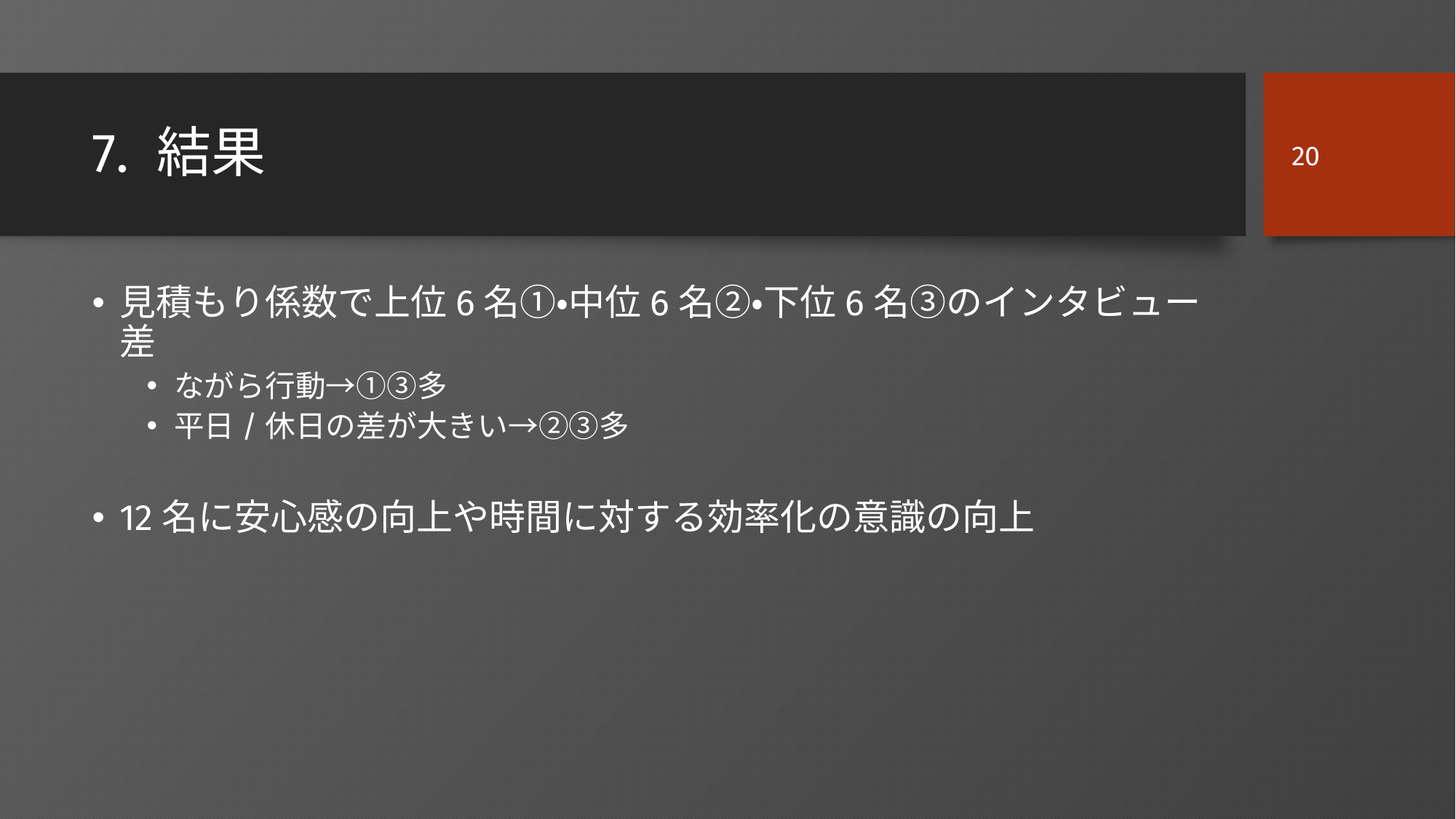

20
# 7. 結果
見積もり係数で上位6名①・中位6名②・下位6名③のインタビュー差
ながら行動→①③多
平日/休日の差が大きい→②③多

12名に安心感の向上や時間に対する効率化の意識の向上